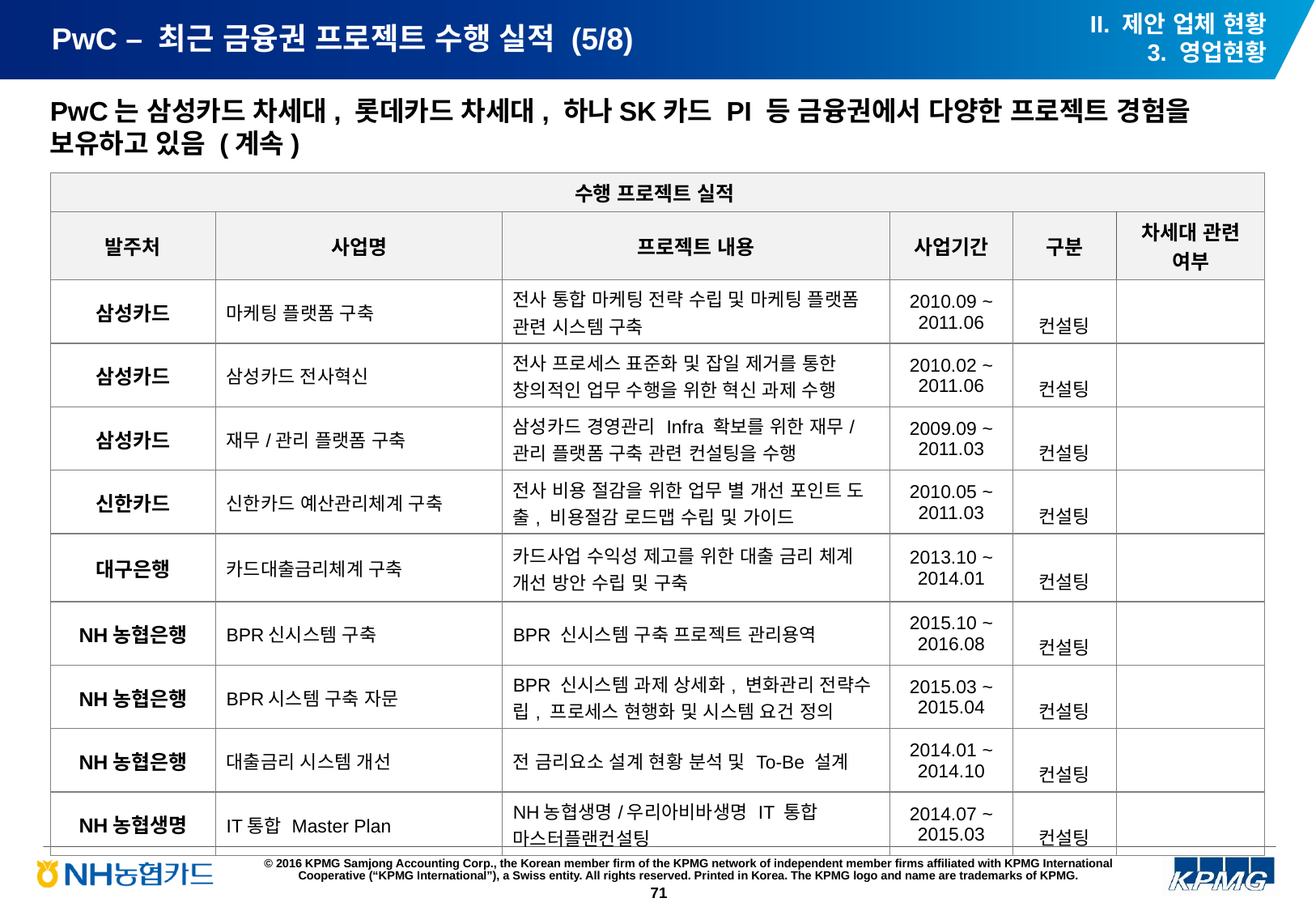

II. 제안 업체 현황
3. 영업현황
# PwC – 최근 금융권 프로젝트 수행 실적 (5/8)
PwC는 삼성카드 차세대, 롯데카드 차세대, 하나SK카드 PI 등 금융권에서 다양한 프로젝트 경험을 보유하고 있음 (계속)
| 수행 프로젝트 실적 |  |  |  |  |  |
| --- | --- | --- | --- | --- | --- |
| 발주처 | 사업명 | 프로젝트 내용 | 사업기간 | 구분 | 차세대 관련 여부 |
| 삼성카드 | 마케팅 플랫폼 구축 | 전사 통합 마케팅 전략 수립 및 마케팅 플랫폼 관련 시스템 구축 | 2010.09 ~ 2011.06 | 컨설팅 |  |
| 삼성카드 | 삼성카드 전사혁신 | 전사 프로세스 표준화 및 잡일 제거를 통한 창의적인 업무 수행을 위한 혁신 과제 수행 | 2010.02 ~ 2011.06 | 컨설팅 |  |
| 삼성카드 | 재무/관리 플랫폼 구축 | 삼성카드 경영관리 Infra 확보를 위한 재무/관리 플랫폼 구축 관련 컨설팅을 수행 | 2009.09 ~ 2011.03 | 컨설팅 |  |
| 신한카드 | 신한카드 예산관리체계 구축 | 전사 비용 절감을 위한 업무 별 개선 포인트 도출, 비용절감 로드맵 수립 및 가이드 | 2010.05 ~ 2011.03 | 컨설팅 |  |
| 대구은행 | 카드대출금리체계 구축 | 카드사업 수익성 제고를 위한 대출 금리 체계 개선 방안 수립 및 구축 | 2013.10 ~ 2014.01 | 컨설팅 |  |
| NH농협은행 | BPR신시스템 구축 | BPR 신시스템 구축 프로젝트 관리용역 | 2015.10 ~ 2016.08 | 컨설팅 |  |
| NH농협은행 | BPR시스템 구축 자문 | BPR 신시스템 과제 상세화, 변화관리 전략수립, 프로세스 현행화 및 시스템 요건 정의 | 2015.03 ~ 2015.04 | 컨설팅 |  |
| NH농협은행 | 대출금리 시스템 개선 | 전 금리요소 설계 현황 분석 및 To-Be 설계 | 2014.01 ~ 2014.10 | 컨설팅 |  |
| NH농협생명 | IT통합 Master Plan | NH농협생명/우리아비바생명 IT 통합 마스터플랜컨설팅 | 2014.07 ~ 2015.03 | 컨설팅 |  |